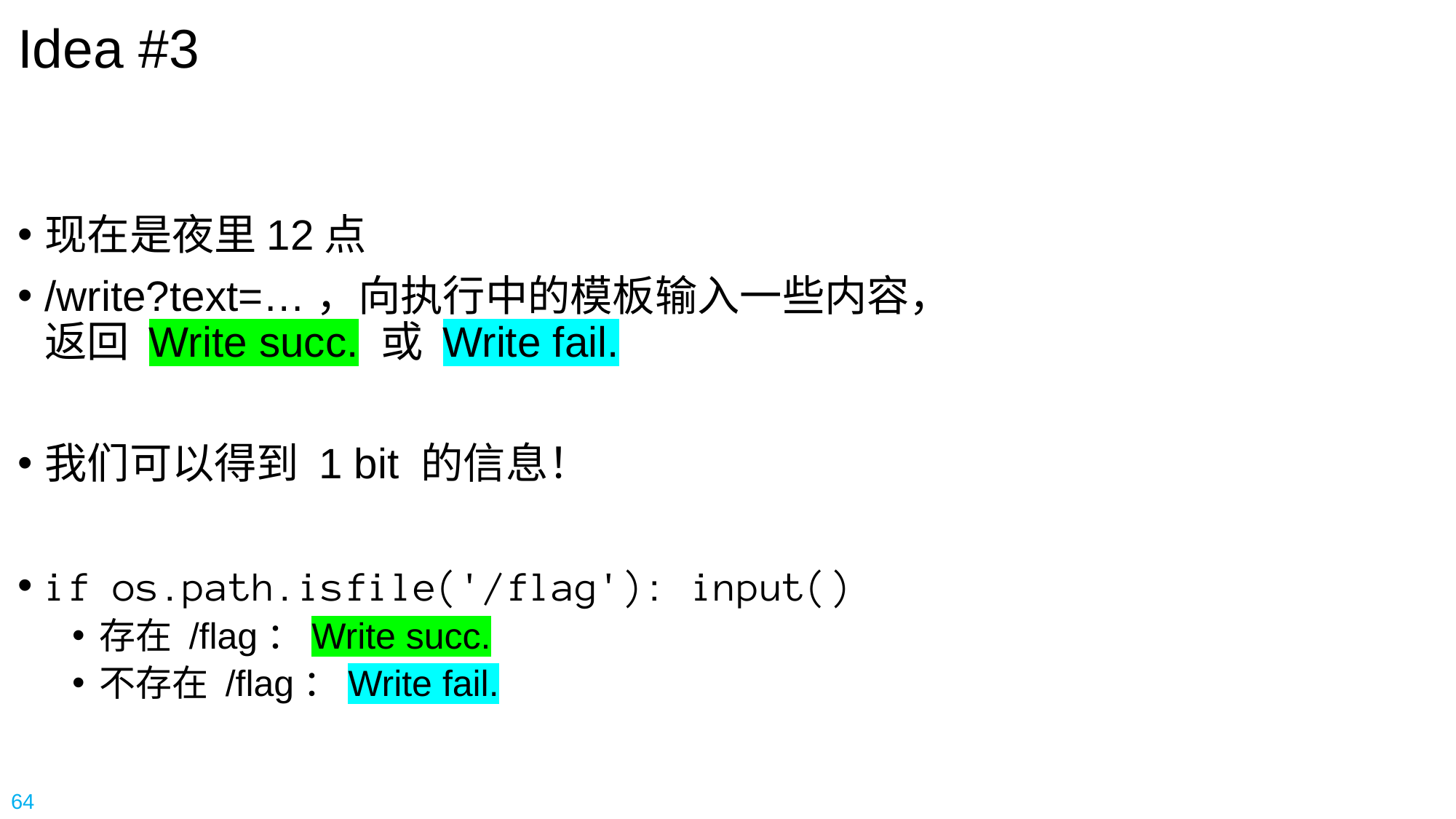

# Idea #3
现在是夜里12点
/write?text=…，向执行中的模板输入一些内容，
返回 Write succ. 或 Write fail.

我们可以得到 1 bit 的信息！

if os.path.isfile('/flag'): input()
存在 /flag：Write succ.
不存在 /flag：Write fail.
64